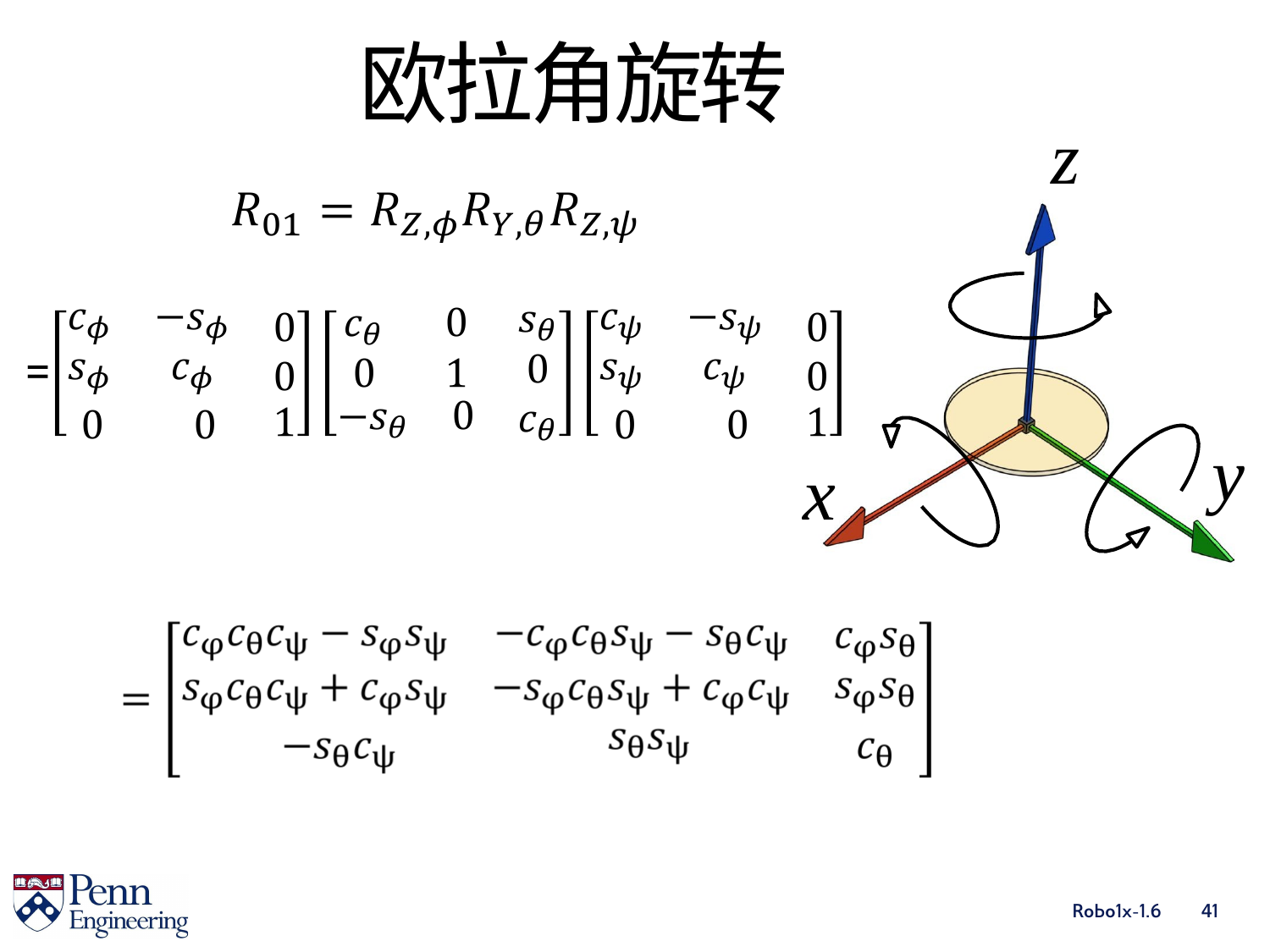

# 欧拉角旋转
z

y
x

Robo1x-1.6
41